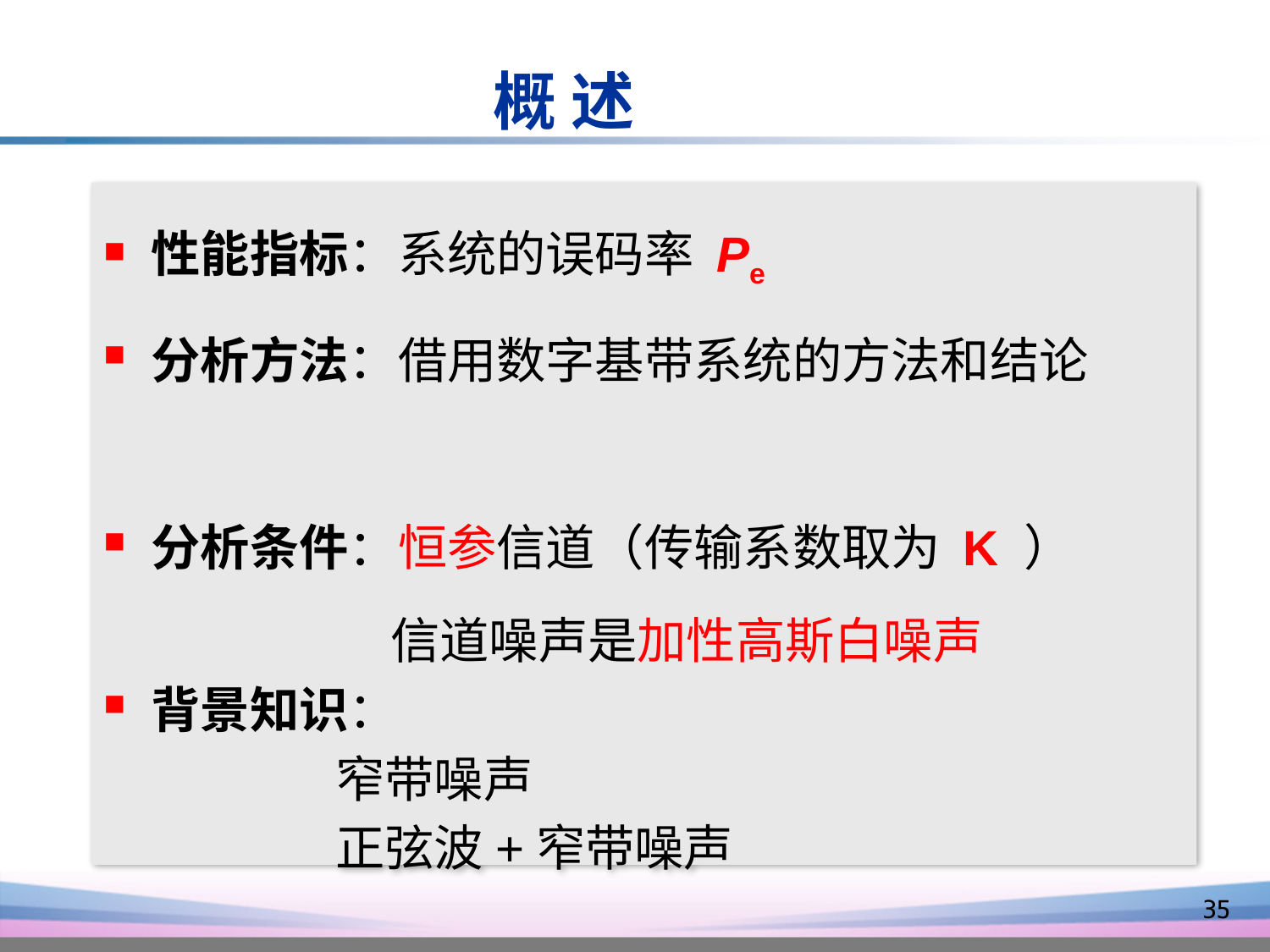

概 述
性能指标：系统的误码率 Pe
分析方法：借用数字基带系统的方法和结论
分析条件：恒参信道（传输系数取为 K ）
                         信道噪声是加性高斯白噪声
背景知识：
                    窄带噪声
                    正弦波+窄带噪声

35